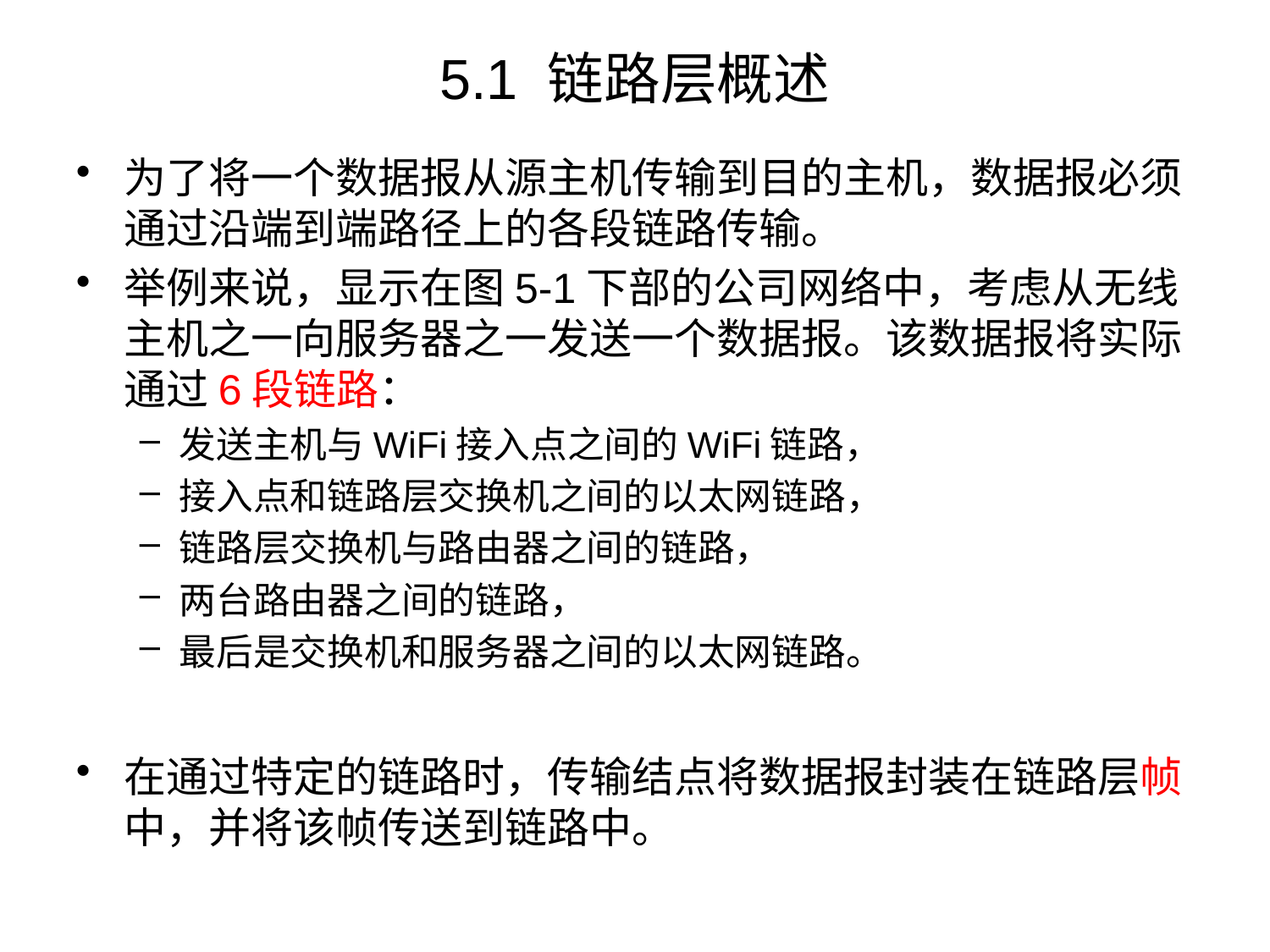

# 5.1 链路层概述
为了将一个数据报从源主机传输到目的主机，数据报必须通过沿端到端路径上的各段链路传输。
举例来说，显示在图5-1下部的公司网络中，考虑从无线主机之一向服务器之一发送一个数据报。该数据报将实际通过6段链路：
发送主机与WiFi接入点之间的WiFi链路，
接入点和链路层交换机之间的以太网链路，
链路层交换机与路由器之间的链路，
两台路由器之间的链路，
最后是交换机和服务器之间的以太网链路。

在通过特定的链路时，传输结点将数据报封装在链路层帧中，并将该帧传送到链路中。